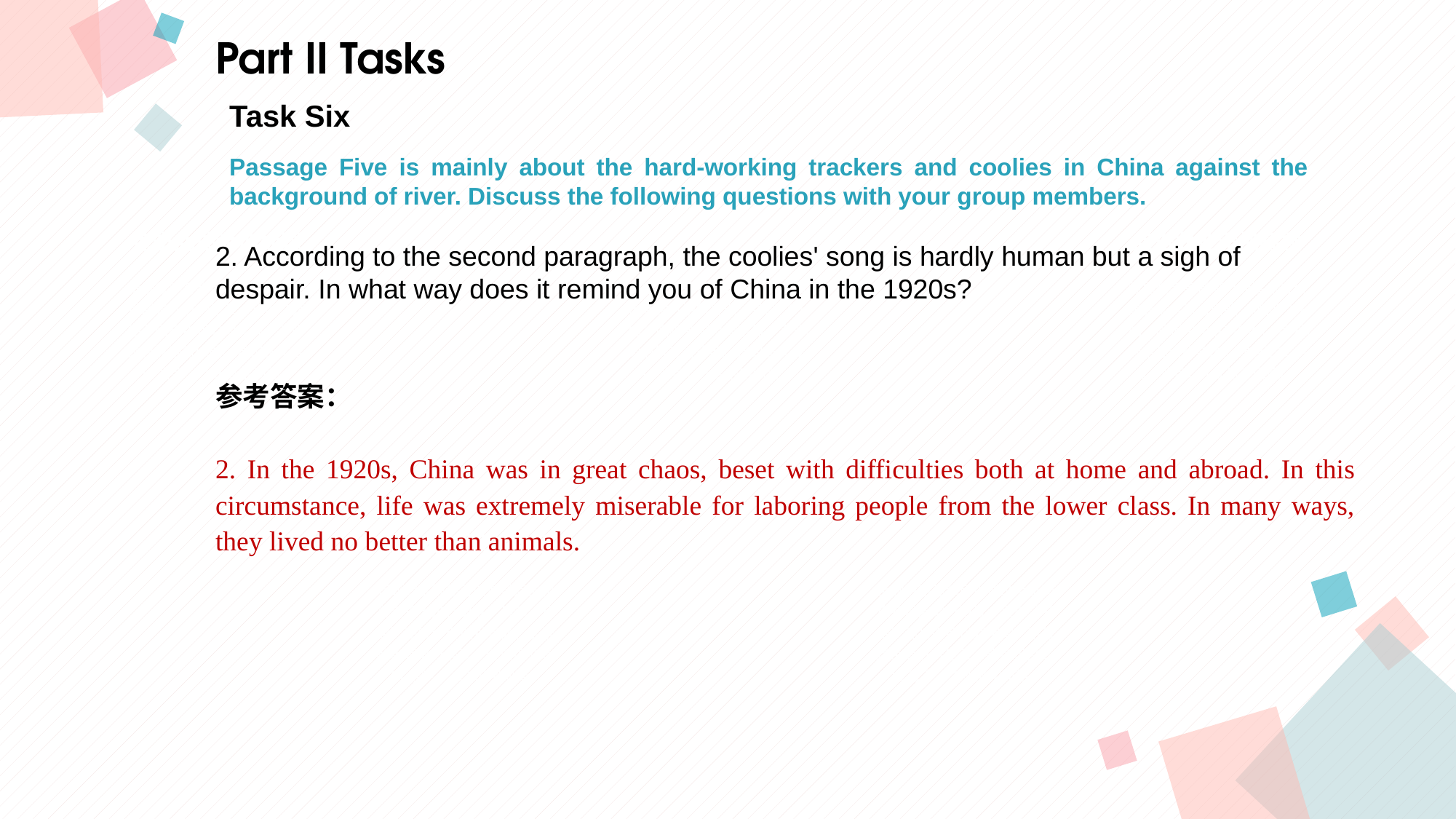

Part II Tasks
Task Six

Passage Five is mainly about the hard-working trackers and coolies in China against the background of river. Discuss the following questions with your group members.
点击此处添加标题
点击此处添加标题
2. According to the second paragraph, the coolies' song is hardly human but a sigh of despair. In what way does it remind you of China in the 1920s?
标题数字等都可以通过点击和重新输入进行更改，顶部“开始”面板中可以对字体、字号、颜色等进行修改。建议正文8-14号字，1.3倍字间距。
标题数字等都可以通过点击和重新输入进行更改，顶部“开始”面板中可以对字体、字号、颜色等进行修改。建议正文8-14号字，1.3倍字间距。
标题数字等都可以通过点击和重新输入进行更改，顶部“开始”面板中可以对字体、字号、颜色等进行修改。建议正文8-14号字，1.3倍字间距。
参考答案：

2. In the 1920s, China was in great chaos, beset with difficulties both at home and abroad. In this circumstance, life was extremely miserable for laboring people from the lower class. In many ways, they lived no better than animals.
点击此处添加标题
标题数字等都可以通过点击和重新输入进行更改，顶部“开始”面板中可以对字体、字号、颜色等进行修改。建议正文8-14号字，1.3倍字间距。
标题数字等都可以通过点击和重新输入进行更改，顶部“开始”面板中可以对字体、字号、颜色等进行修改。建议正文8-14号字，1.3倍字间距。